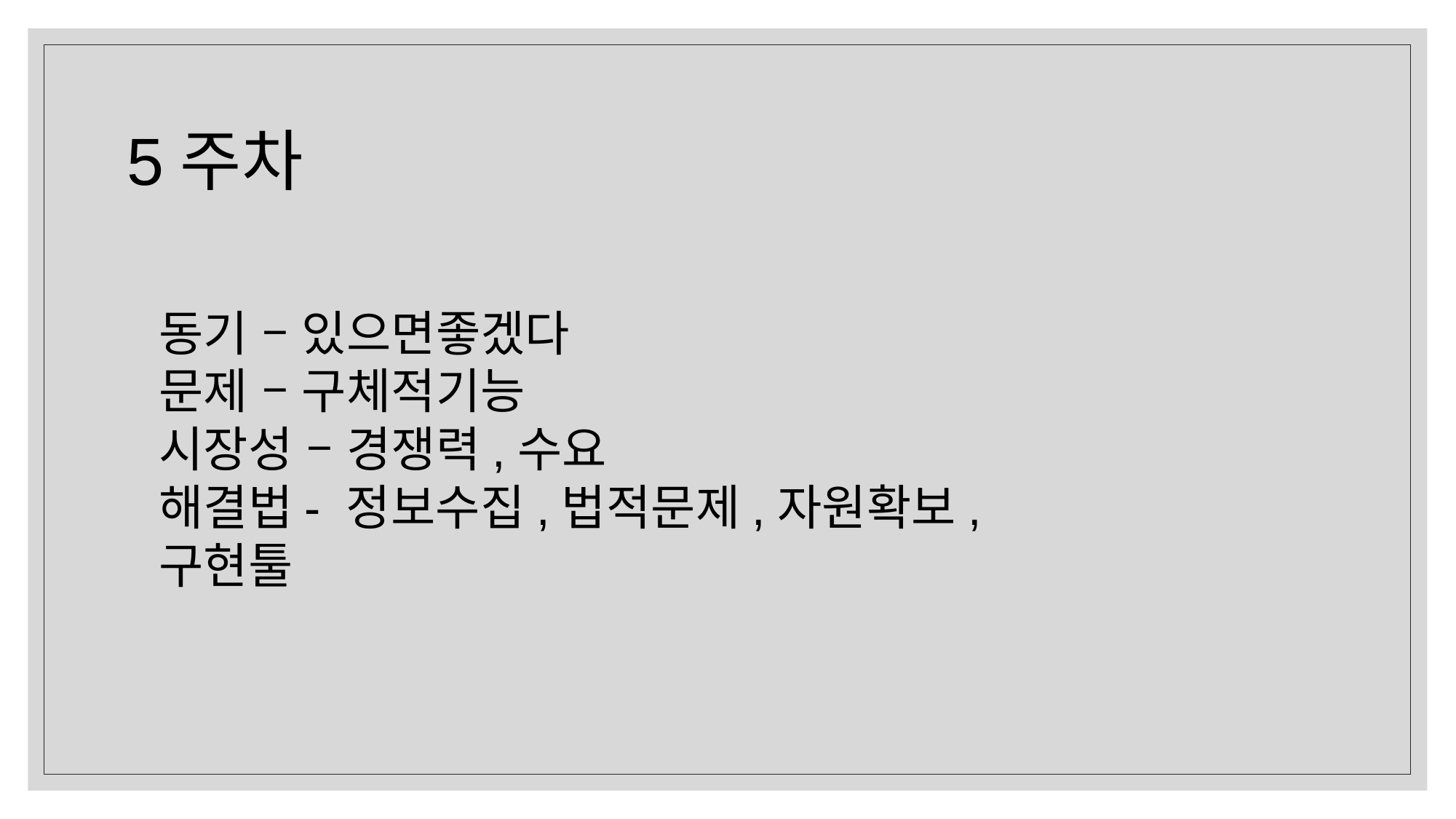

5주차
동기 – 있으면좋겠다
문제 – 구체적기능
시장성 – 경쟁력,수요
해결법- 정보수집,법적문제,자원확보,구현툴